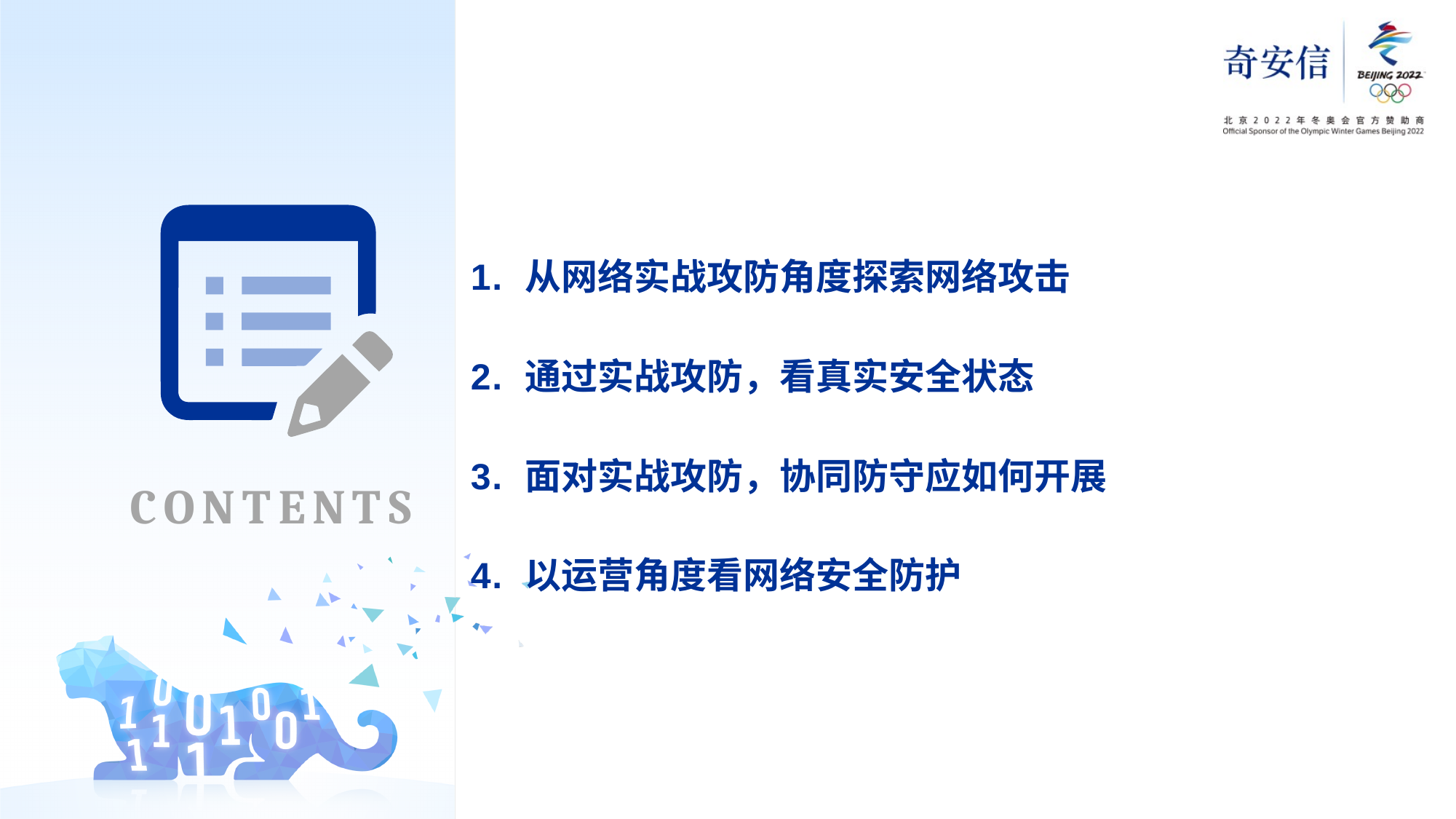

CONTENTS
从网络实战攻防角度探索网络攻击
通过实战攻防，看真实安全状态
面对实战攻防，协同防守应如何开展
以运营角度看网络安全防护